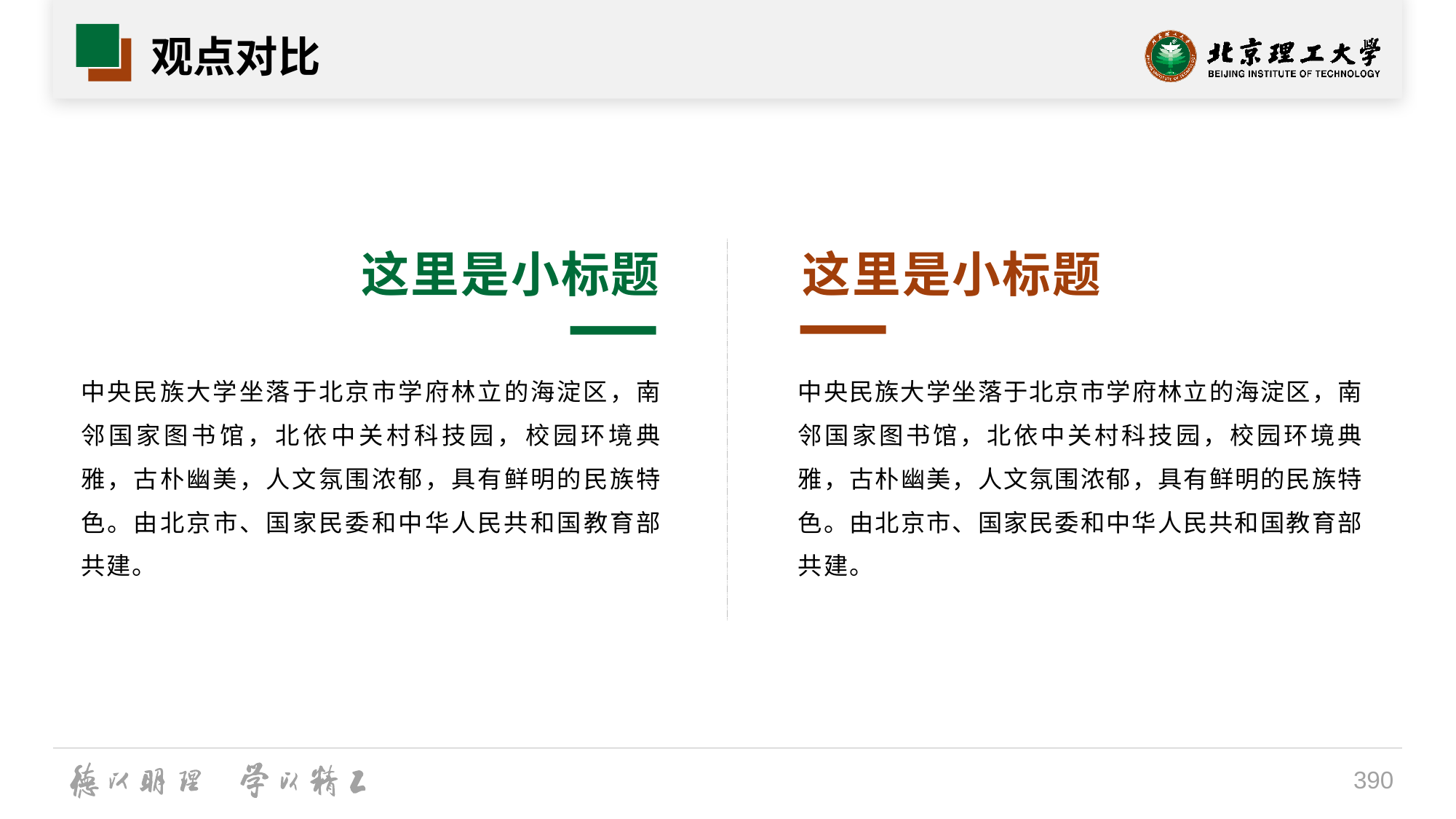

# 观点对比
这里是小标题
这里是小标题

中央民族大学坐落于北京市学府林立的海淀区，南邻国家图书馆，北依中关村科技园，校园环境典雅，古朴幽美，人文氛围浓郁，具有鲜明的民族特色。由北京市、国家民委和中华人民共和国教育部共建。
中央民族大学坐落于北京市学府林立的海淀区，南邻国家图书馆，北依中关村科技园，校园环境典雅，古朴幽美，人文氛围浓郁，具有鲜明的民族特色。由北京市、国家民委和中华人民共和国教育部共建。